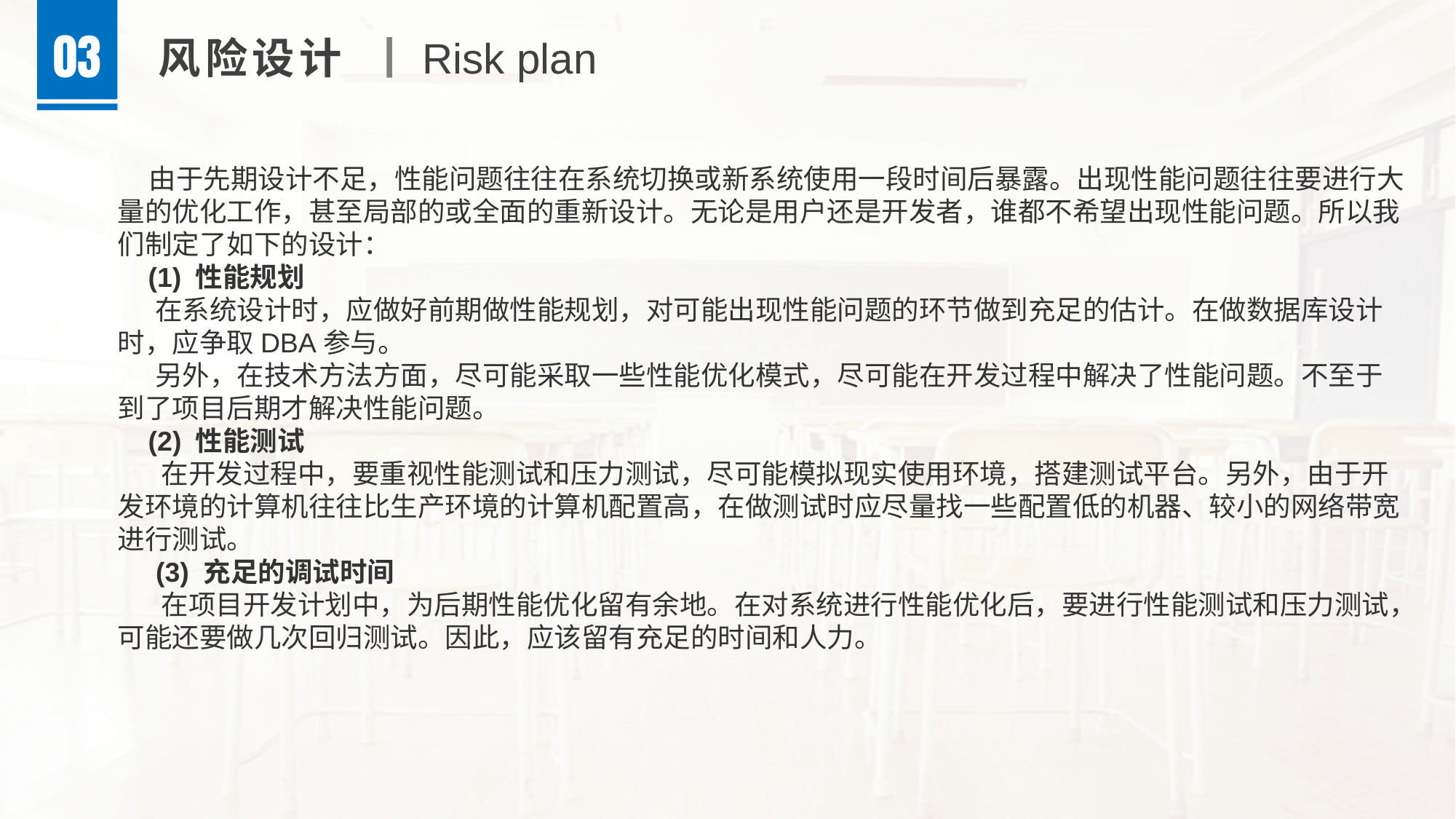

03

风险设计
Risk plan

    由于先期设计不足，性能问题往往在系统切换或新系统使用一段时间后暴露。出现性能问题往往要进行大量的优化工作，甚至局部的或全面的重新设计。无论是用户还是开发者，谁都不希望出现性能问题。所以我们制定了如下的设计：
    (1) 性能规划
     在系统设计时，应做好前期做性能规划，对可能出现性能问题的环节做到充足的估计。在做数据库设计时，应争取DBA参与。
     另外，在技术方法方面，尽可能采取一些性能优化模式，尽可能在开发过程中解决了性能问题。不至于到了项目后期才解决性能问题。
    (2) 性能测试
      在开发过程中，要重视性能测试和压力测试，尽可能模拟现实使用环境，搭建测试平台。另外，由于开发环境的计算机往往比生产环境的计算机配置高，在做测试时应尽量找一些配置低的机器、较小的网络带宽进行测试。
     (3) 充足的调试时间
      在项目开发计划中，为后期性能优化留有余地。在对系统进行性能优化后，要进行性能测试和压力测试，可能还要做几次回归测试。因此，应该留有充足的时间和人力。